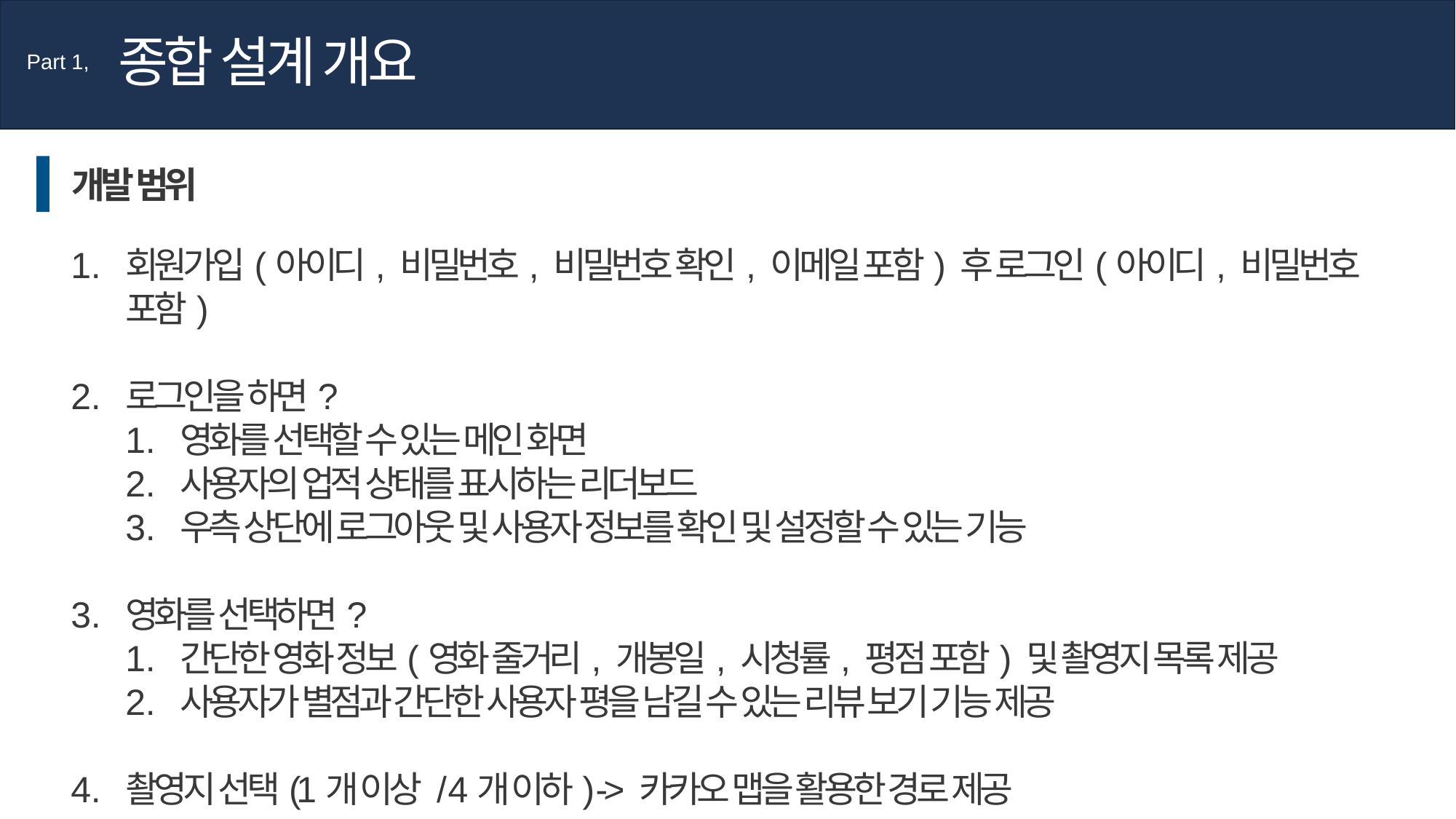

종합 설계 개요

Part 1,

개발 범위
회원가입(아이디, 비밀번호, 비밀번호 확인, 이메일 포함) 후 로그인(아이디, 비밀번호 포함)

로그인을 하면?
영화를 선택할 수 있는 메인 화면
사용자의 업적 상태를 표시하는 리더보드
우측 상단에 로그아웃 및 사용자 정보를 확인 및 설정할 수 있는 기능

영화를 선택하면?
간단한 영화 정보(영화 줄거리, 개봉일, 시청률, 평점 포함) 및 촬영지 목록 제공
사용자가 별점과 간단한 사용자 평을 남길 수 있는 리뷰 보기 기능 제공

촬영지 선택(1개 이상 / 4개 이하) -> 카카오 맵을 활용한 경로 제공